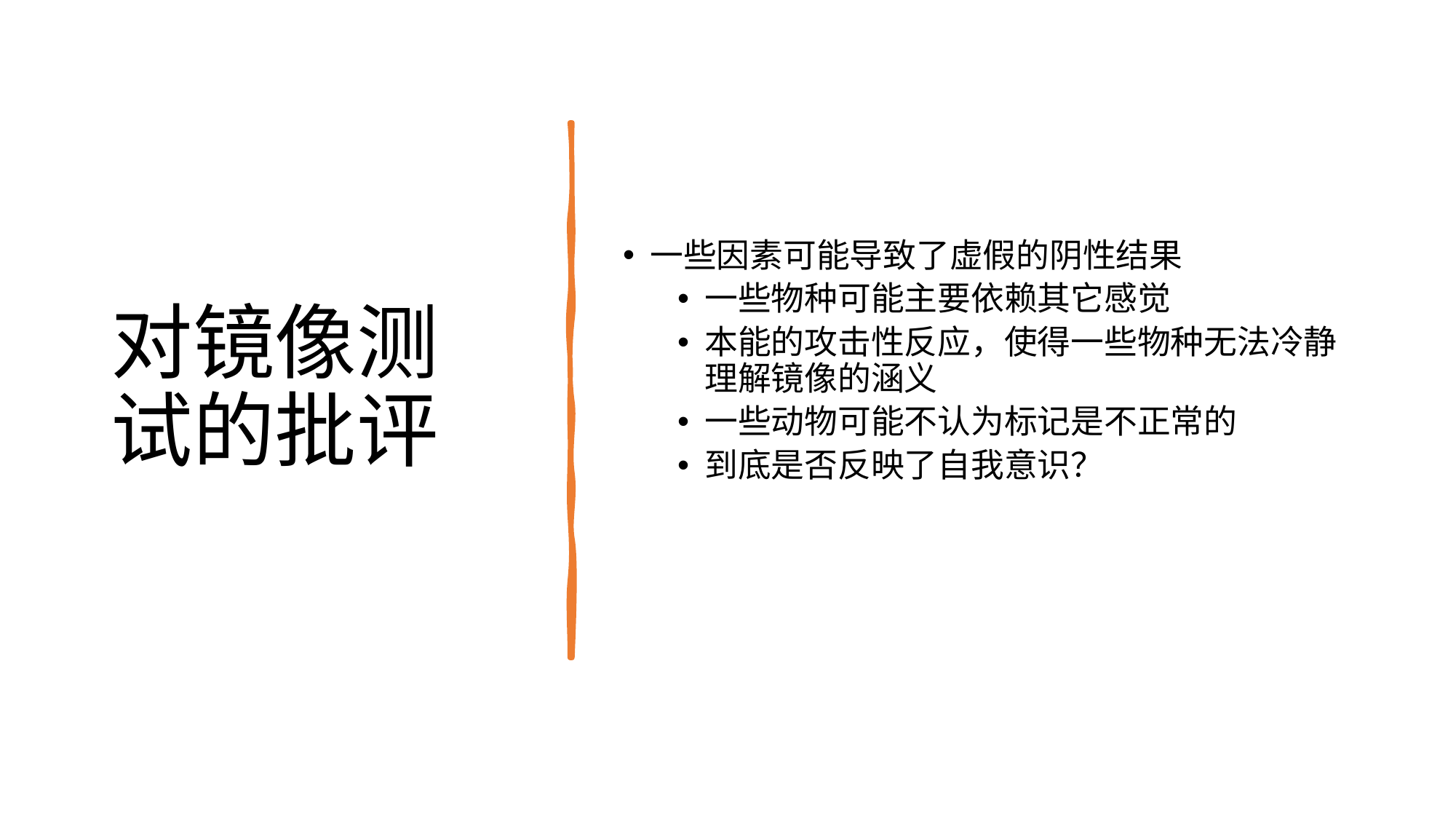

# 对镜像测试的批评
一些因素可能导致了虚假的阴性结果
一些物种可能主要依赖其它感觉
本能的攻击性反应，使得一些物种无法冷静理解镜像的涵义
一些动物可能不认为标记是不正常的
到底是否反映了自我意识？